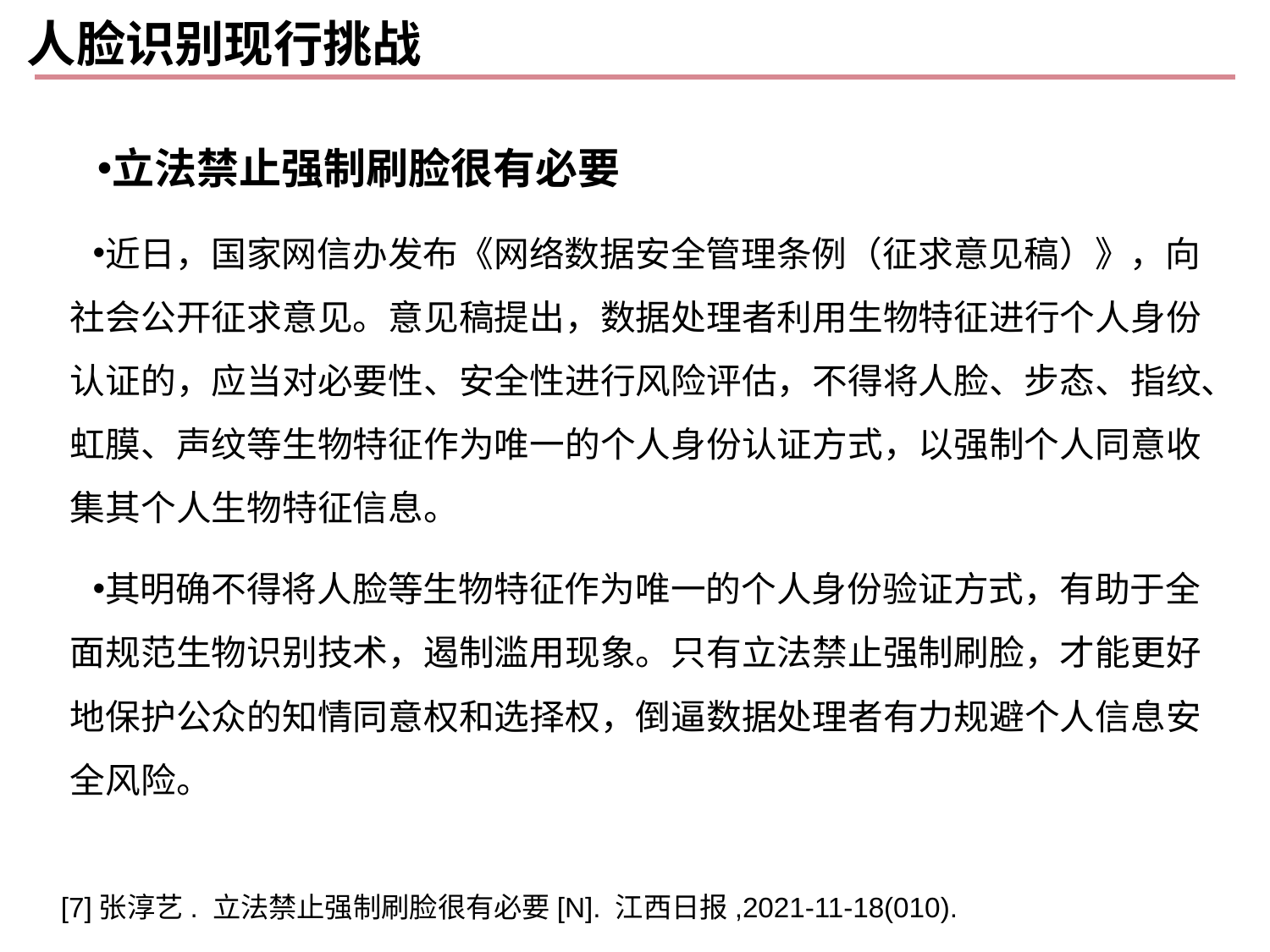

# 人脸识别现行挑战
立法禁止强制刷脸很有必要
近日，国家网信办发布《网络数据安全管理条例（征求意见稿）》，向社会公开征求意见。意见稿提出，数据处理者利用生物特征进行个人身份认证的，应当对必要性、安全性进行风险评估，不得将人脸、步态、指纹、虹膜、声纹等生物特征作为唯一的个人身份认证方式，以强制个人同意收集其个人生物特征信息。
其明确不得将人脸等生物特征作为唯一的个人身份验证方式，有助于全面规范生物识别技术，遏制滥用现象。只有立法禁止强制刷脸，才能更好地保护公众的知情同意权和选择权，倒逼数据处理者有力规避个人信息安全风险。
[7]张淳艺. 立法禁止强制刷脸很有必要[N]. 江西日报,2021-11-18(010).